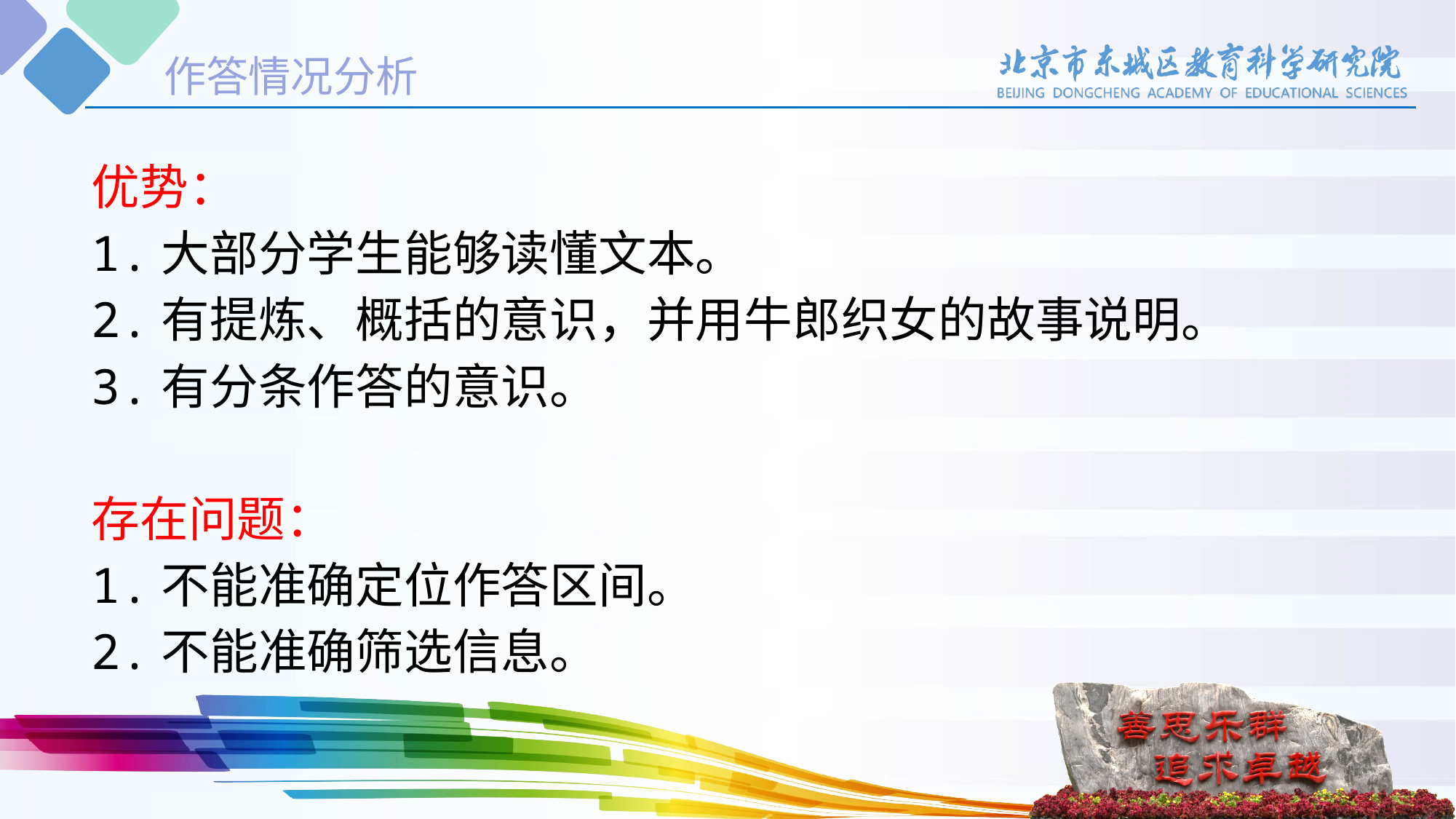

作答情况分析
优势：
1.大部分学生能够读懂文本。
2.有提炼、概括的意识，并用牛郎织女的故事说明。
3.有分条作答的意识。

存在问题：
1.不能准确定位作答区间。
2.不能准确筛选信息。